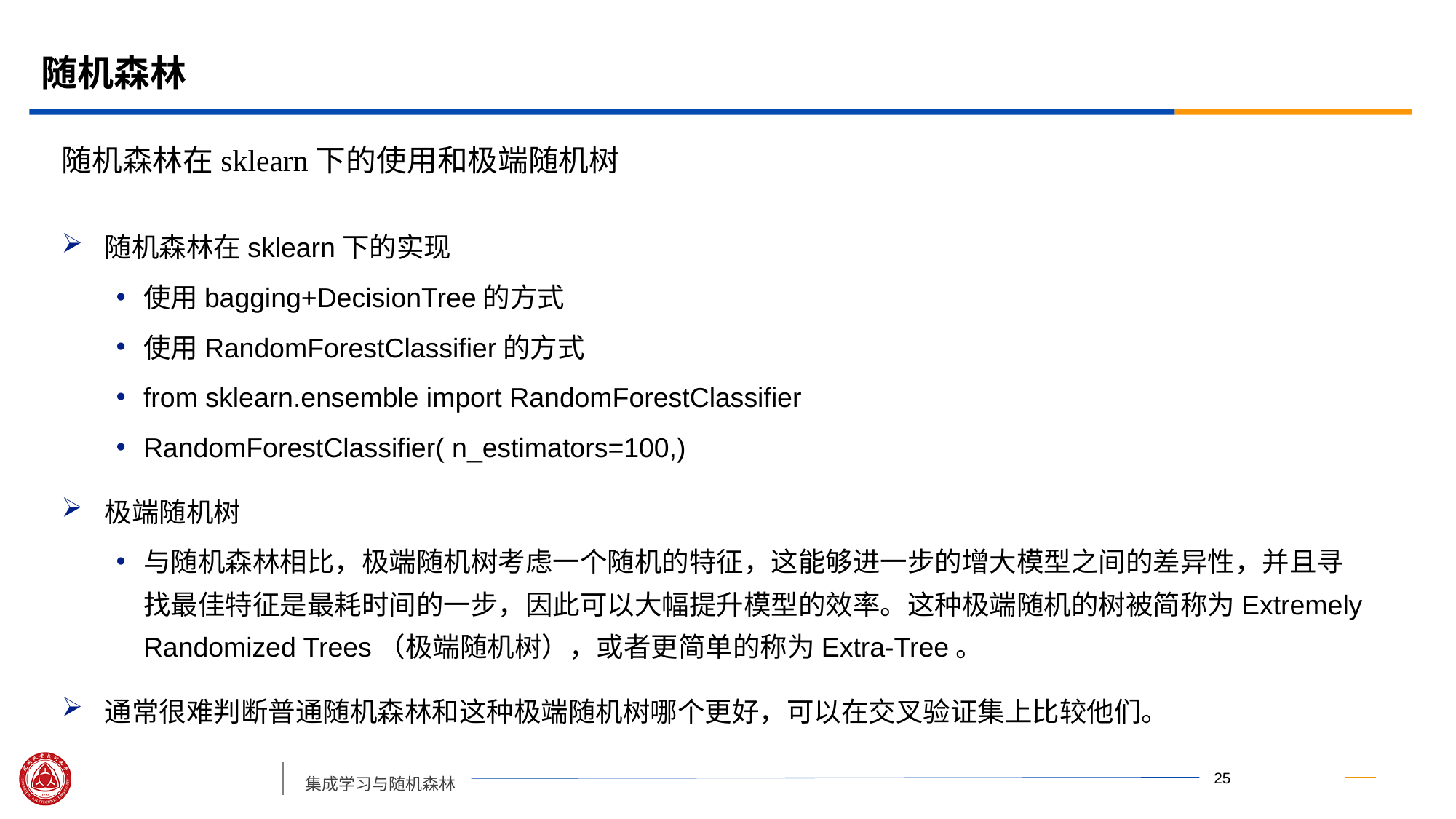

# 随机森林
随机森林在sklearn下的使用和极端随机树
随机森林在sklearn下的实现
使用bagging+DecisionTree的方式
使用RandomForestClassifier的方式
from sklearn.ensemble import RandomForestClassifier
RandomForestClassifier( n_estimators=100,)
极端随机树
与随机森林相比，极端随机树考虑一个随机的特征，这能够进一步的增大模型之间的差异性，并且寻找最佳特征是最耗时间的一步，因此可以大幅提升模型的效率。这种极端随机的树被简称为Extremely Randomized Trees（极端随机树），或者更简单的称为Extra-Tree。
通常很难判断普通随机森林和这种极端随机树哪个更好，可以在交叉验证集上比较他们。